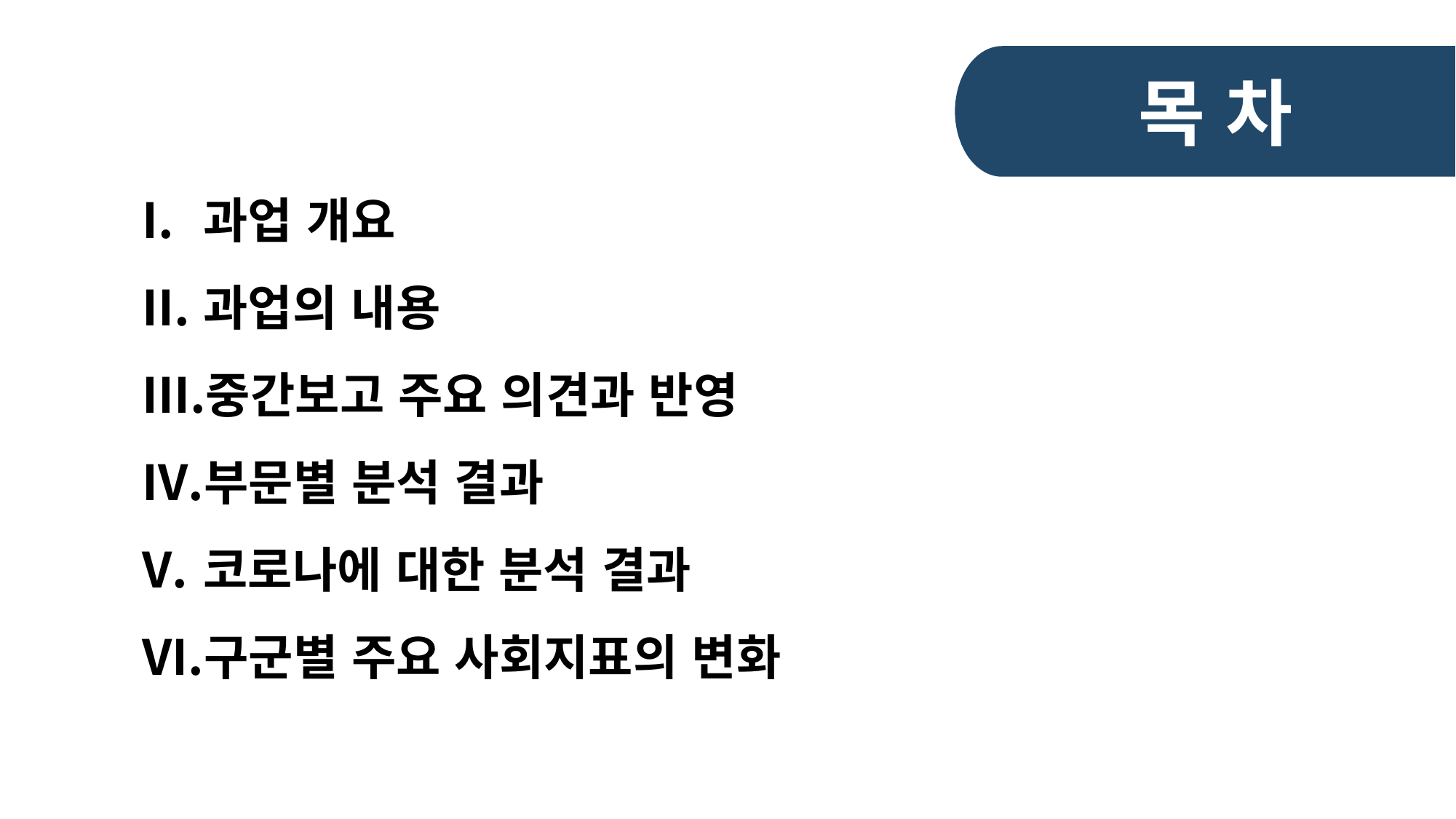

목 차
과업 개요
과업의 내용
중간보고 주요 의견과 반영
부문별 분석 결과
코로나에 대한 분석 결과
구군별 주요 사회지표의 변화